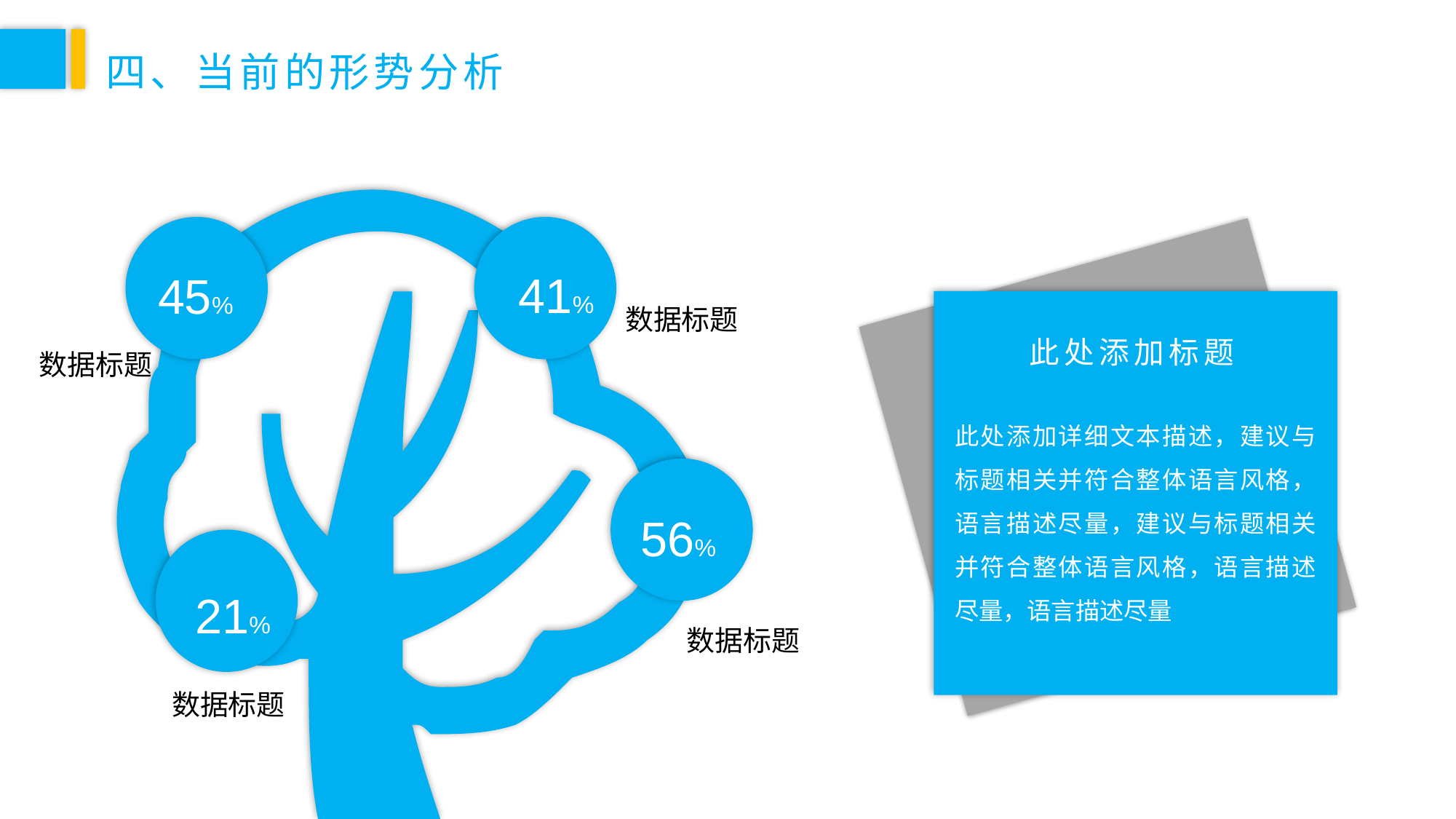

四、当前的形势分析

41%

45%

数据标题

此处添加标题
数据标题
此处添加详细文本描述，建议与标题相关并符合整体语言风格，语言描述尽量，建议与标题相关并符合整体语言风格，语言描述尽量，语言描述尽量

56%

21%
数据标题
数据标题